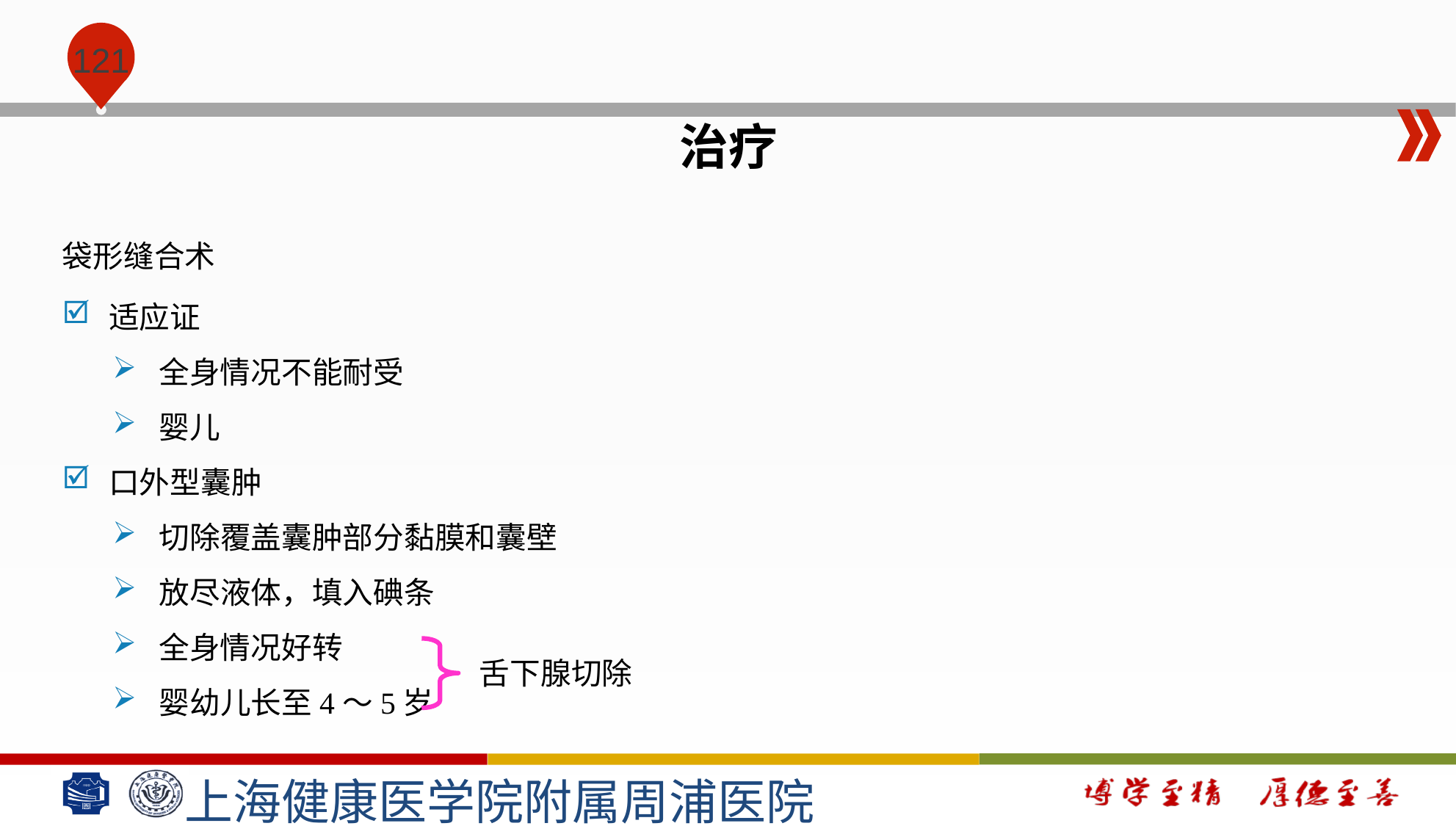

#

治疗
袋形缝合术
适应证
全身情况不能耐受
婴儿
口外型囊肿
切除覆盖囊肿部分黏膜和囊壁
放尽液体，填入碘条
全身情况好转
婴幼儿长至4～5岁

舌下腺切除